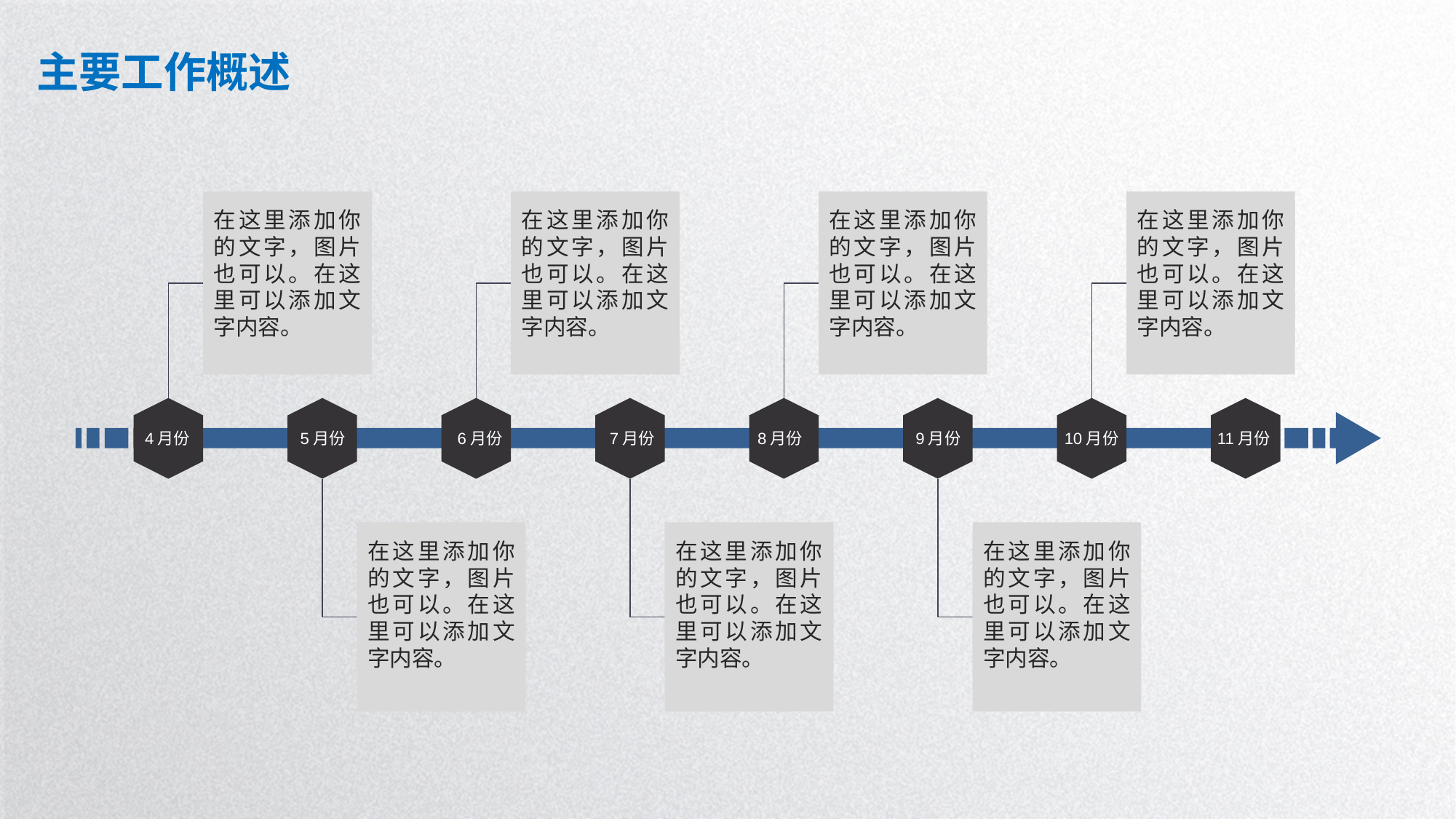

主要工作概述

在这里添加你的文字，图片也可以。在这里可以添加文字内容。

在这里添加你的文字，图片也可以。在这里可以添加文字内容。

在这里添加你的文字，图片也可以。在这里可以添加文字内容。

在这里添加你的文字，图片也可以。在这里可以添加文字内容。

5月份

6月份

7月份

8月份

9月份

10月份

11月份

4月份

在这里添加你的文字，图片也可以。在这里可以添加文字内容。

在这里添加你的文字，图片也可以。在这里可以添加文字内容。

在这里添加你的文字，图片也可以。在这里可以添加文字内容。